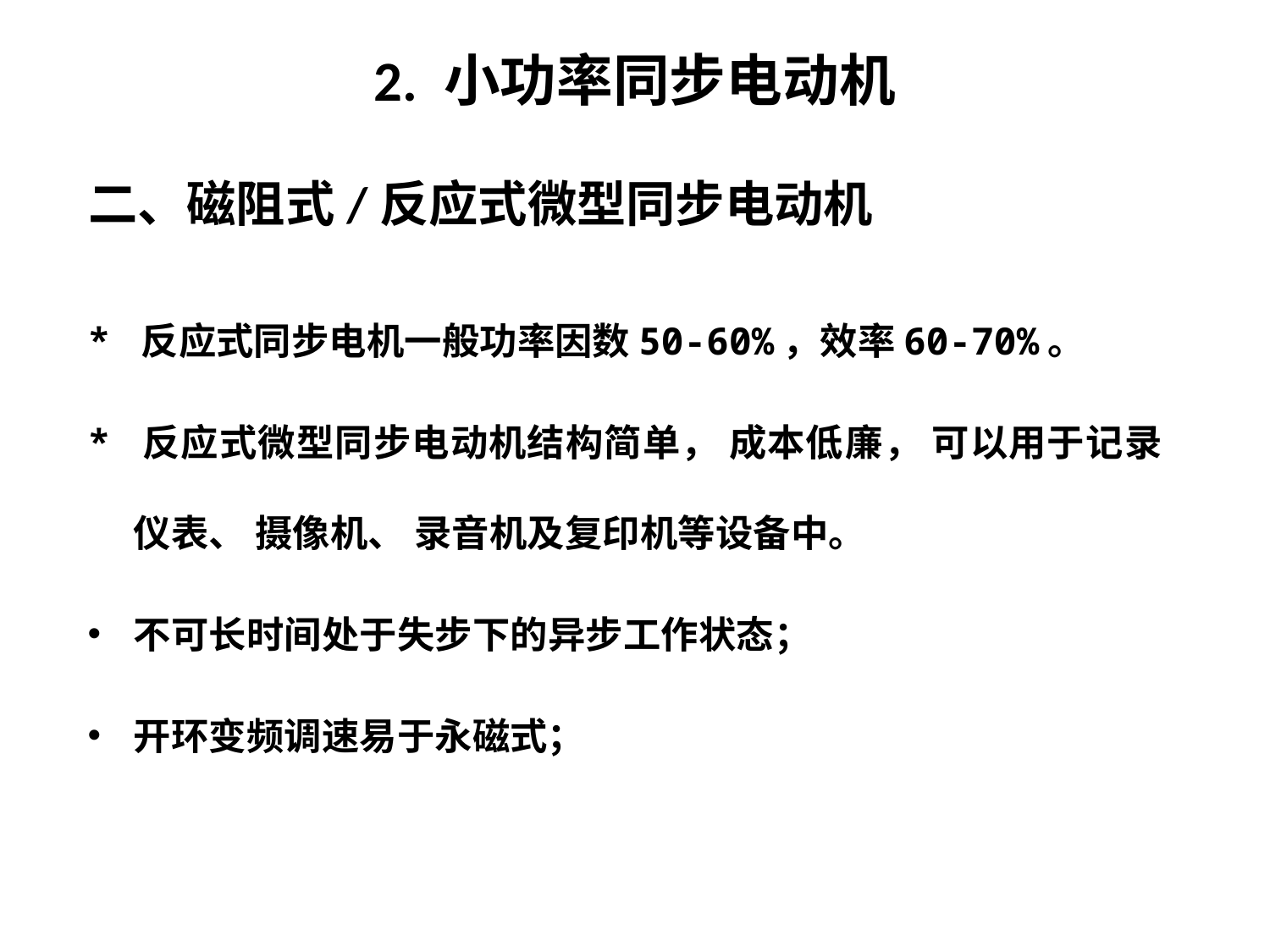

# 2. 小功率同步电动机
二、磁阻式/反应式微型同步电动机
* 反应式同步电机一般功率因数50-60%，效率60-70%。
* 反应式微型同步电动机结构简单， 成本低廉， 可以用于记录仪表、 摄像机、 录音机及复印机等设备中。
不可长时间处于失步下的异步工作状态；
开环变频调速易于永磁式；